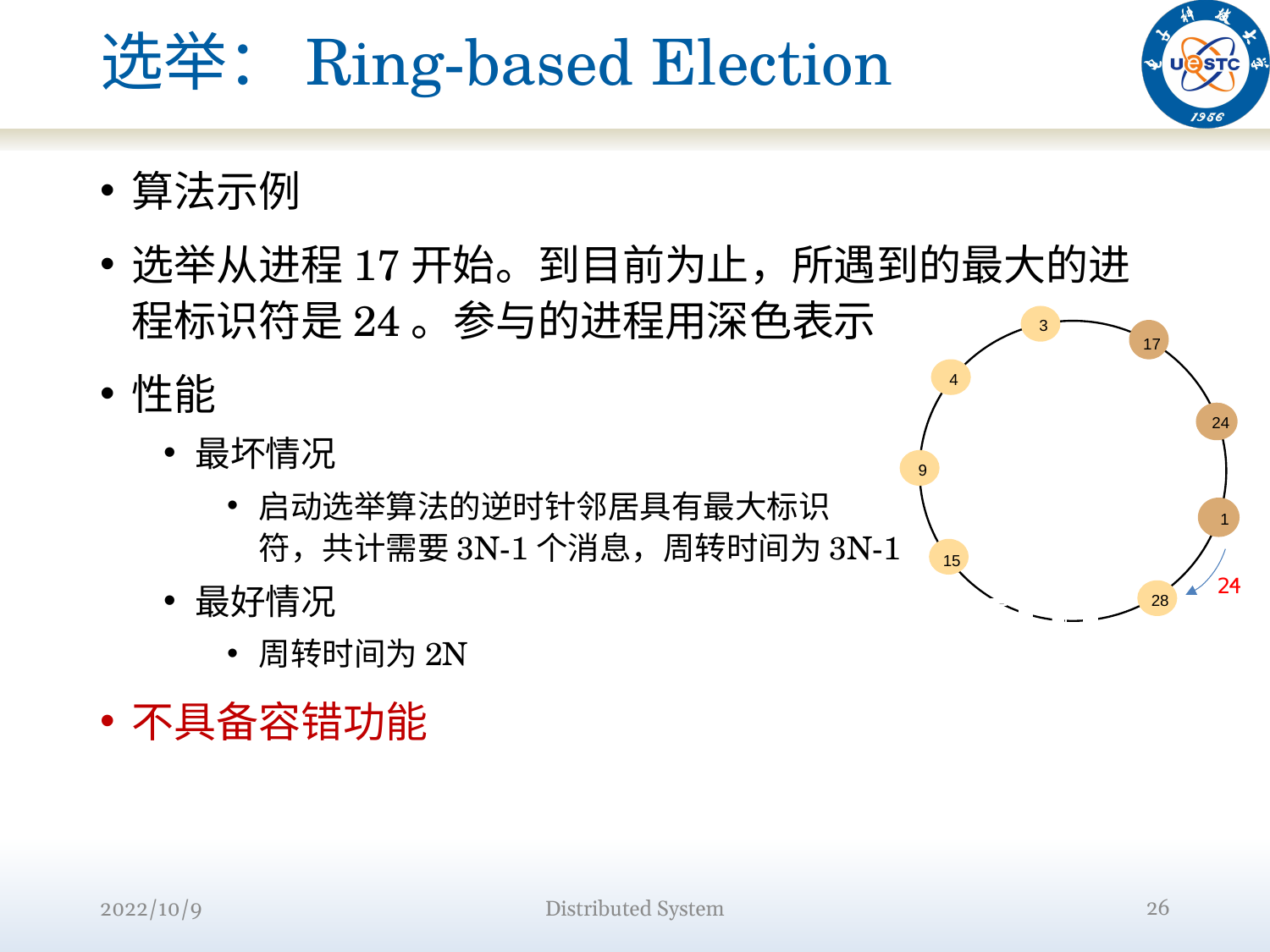

# 选举：Ring-based Election
算法示例
选举从进程17开始。到目前为止，所遇到的最大的进程标识符是24。参与的进程用深色表示
性能
最坏情况
启动选举算法的逆时针邻居具有最大标识
符，共计需要3N-1个消息，周转时间为3N-1
最好情况
周转时间为2N
不具备容错功能

3

17

4

24

9

1

15
24

28

2022/10/9
Distributed System
26